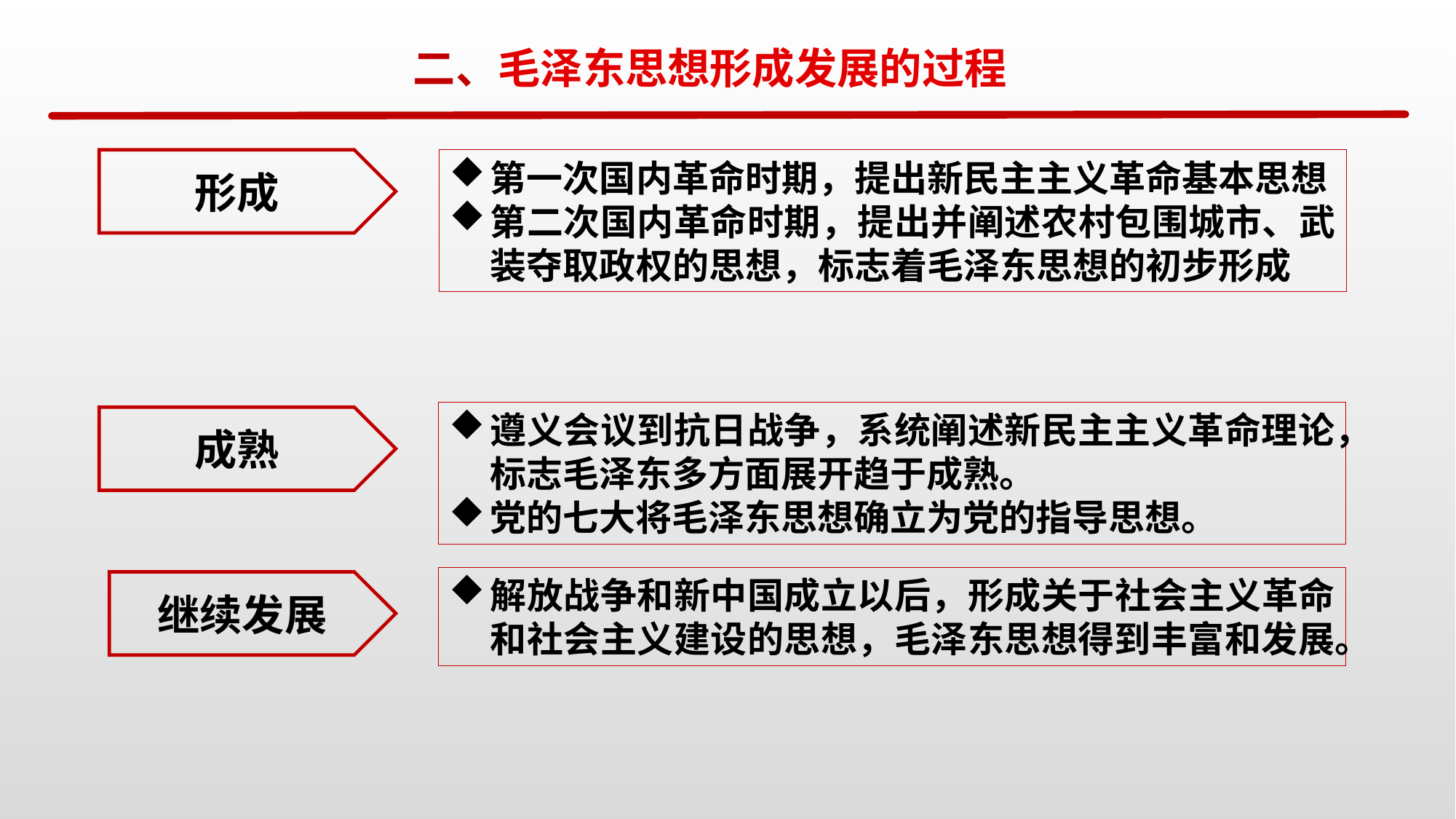

二、毛泽东思想形成发展的过程
形成
第一次国内革命时期，提出新民主主义革命基本思想
第二次国内革命时期，提出并阐述农村包围城市、武装夺取政权的思想，标志着毛泽东思想的初步形成
遵义会议到抗日战争，系统阐述新民主主义革命理论，标志毛泽东多方面展开趋于成熟。
党的七大将毛泽东思想确立为党的指导思想。
成熟
解放战争和新中国成立以后，形成关于社会主义革命和社会主义建设的思想，毛泽东思想得到丰富和发展。
继续发展